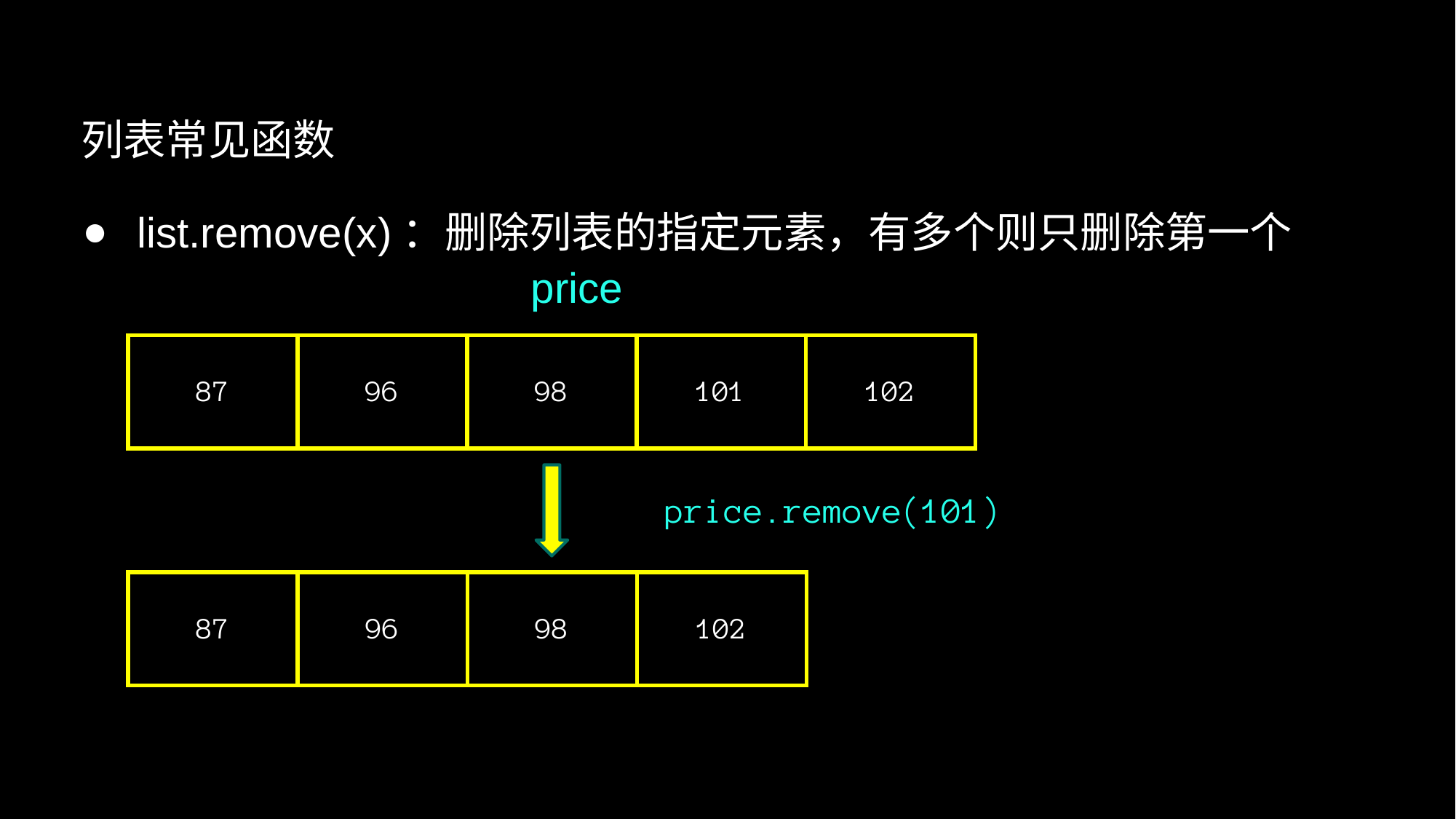

列表常见函数
list.remove(x)：删除列表的指定元素，有多个则只删除第一个

price
| 87 | 96 | 98 | 101 | 102 |
| --- | --- | --- | --- | --- |

price.remove(101)
| 87 | 96 | 98 | 102 |
| --- | --- | --- | --- |